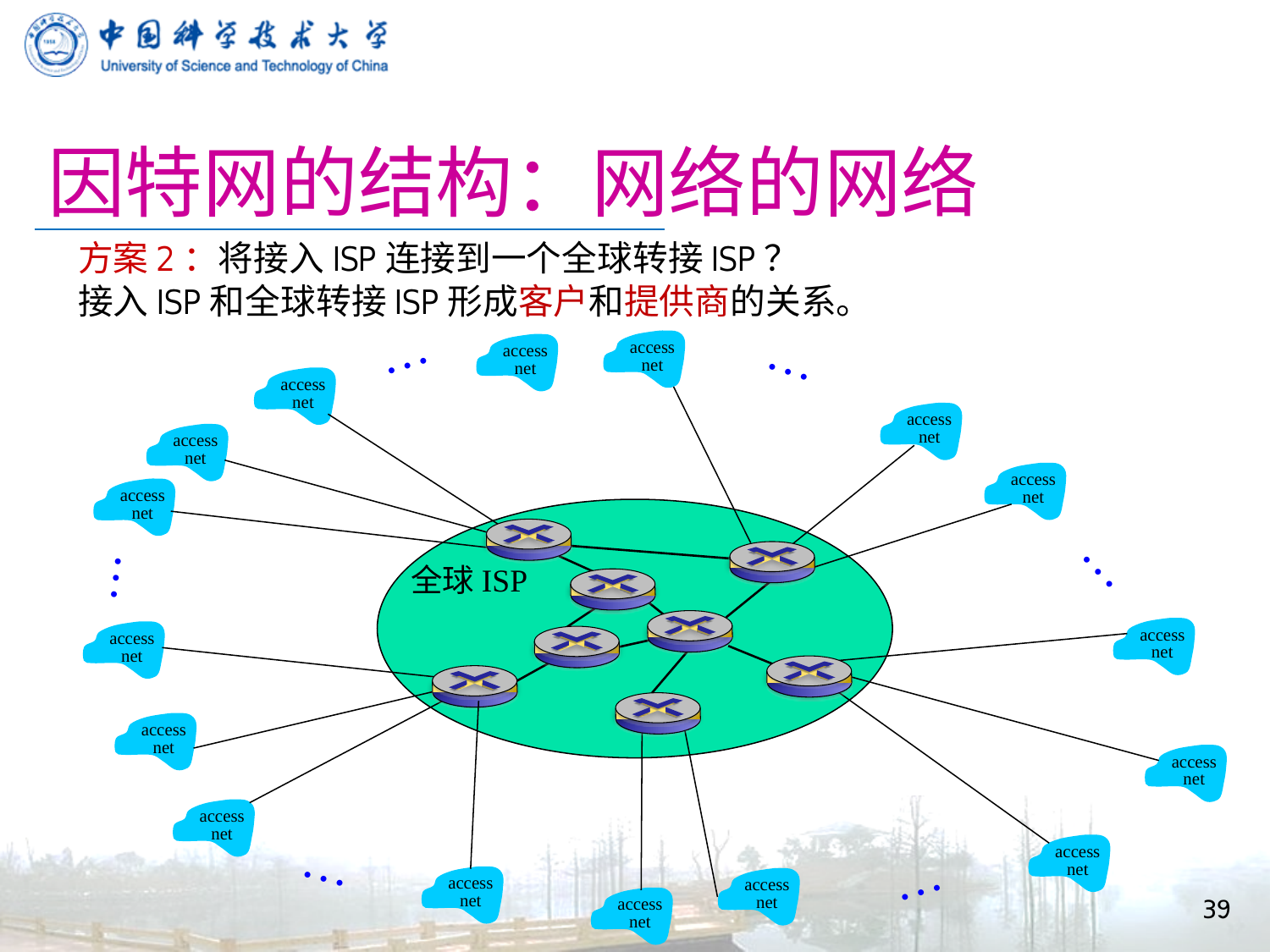

# 因特网的结构：网络的网络
方案2：将接入ISP连接到一个全球转接ISP？
接入ISP和全球转接ISP形成客户和提供商的关系。
…
…

access
net

access
net

access
net

access
net

access
net

access
net

access
net
…
…

access
net

access
net

access
net

access
net

access
net

access
net
…

access
net

access
net
…

access
net

全球ISP

39